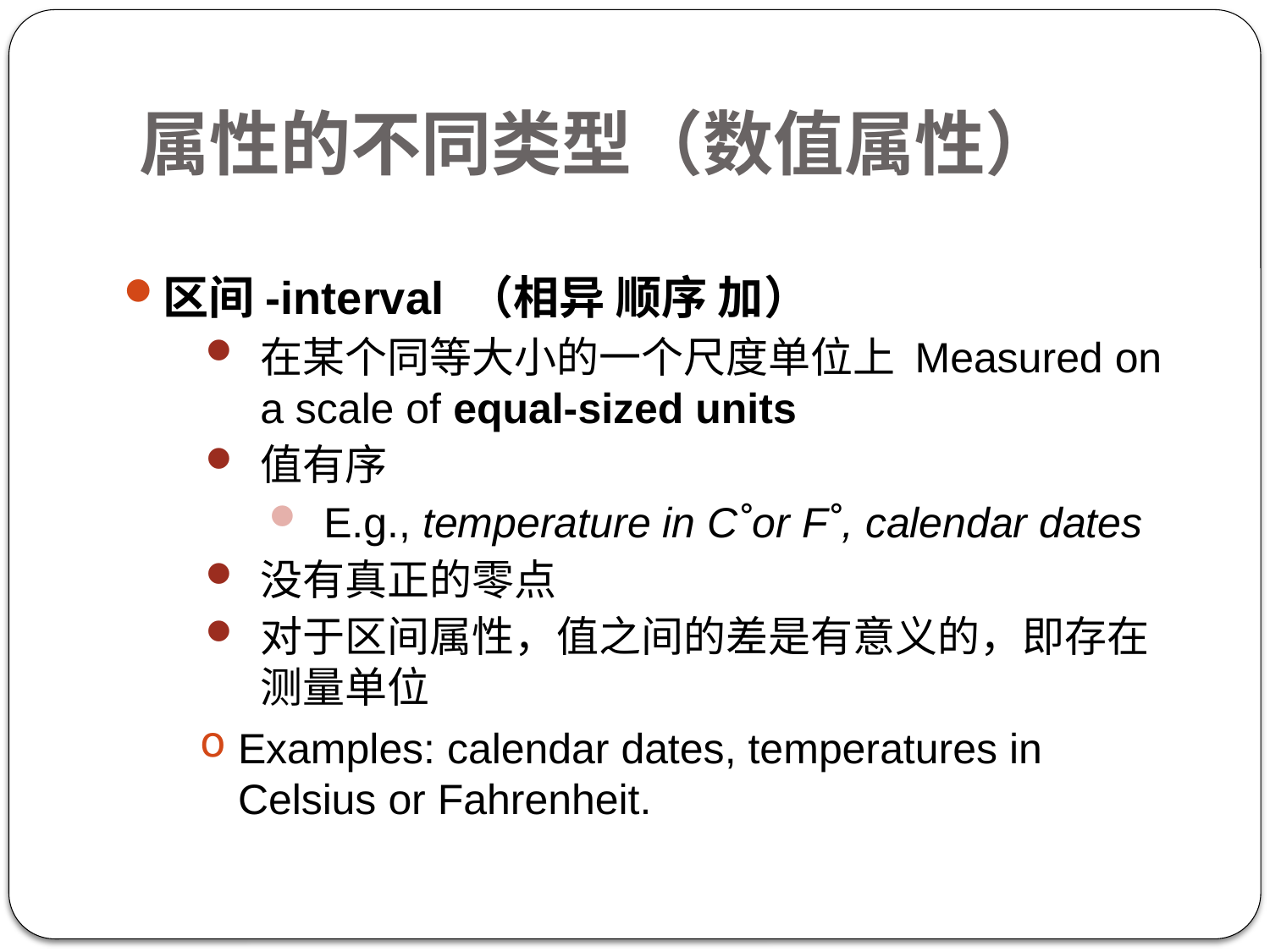

# 属性的不同类型（数值属性）

区间-interval （相异 顺序 加）
在某个同等大小的一个尺度单位上 Measured on a scale of equal-sized units
值有序
E.g., temperature in C˚or F˚, calendar dates
没有真正的零点
对于区间属性，值之间的差是有意义的，即存在测量单位
Examples: calendar dates, temperatures in Celsius or Fahrenheit.